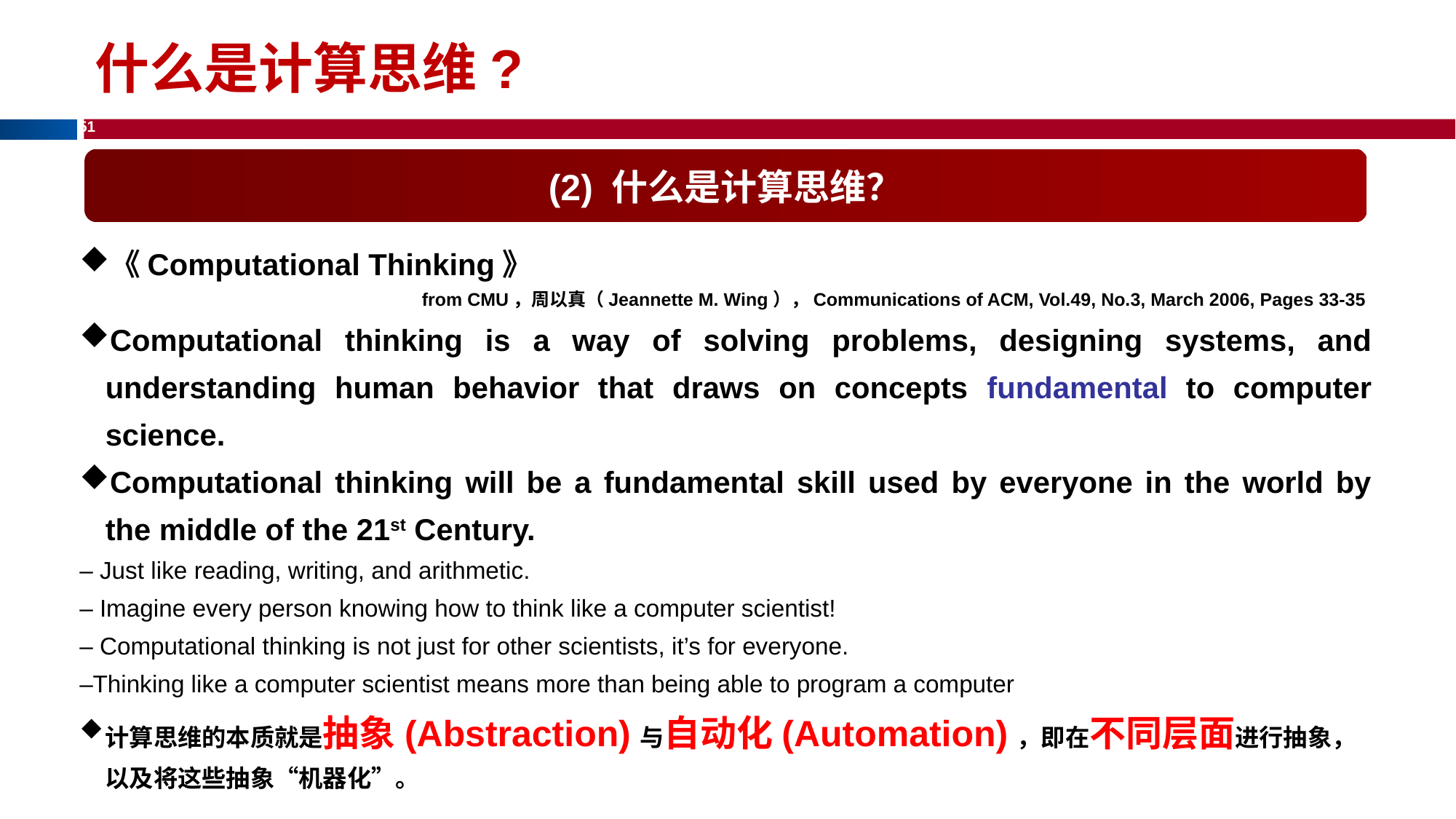

什么是计算思维?
(2) 什么是计算思维？
《Computational Thinking》
from CMU，周以真（Jeannette M. Wing），Communications of ACM, Vol.49, No.3, March 2006, Pages 33-35
Computational thinking is a way of solving problems, designing systems, and understanding human behavior that draws on concepts fundamental to computer science.
Computational thinking will be a fundamental skill used by everyone in the world by the middle of the 21st Century.
– Just like reading, writing, and arithmetic.
– Imagine every person knowing how to think like a computer scientist!
– Computational thinking is not just for other scientists, it’s for everyone.
–Thinking like a computer scientist means more than being able to program a computer
计算思维的本质就是抽象(Abstraction)与自动化(Automation)，即在不同层面进行抽象，以及将这些抽象“机器化”。